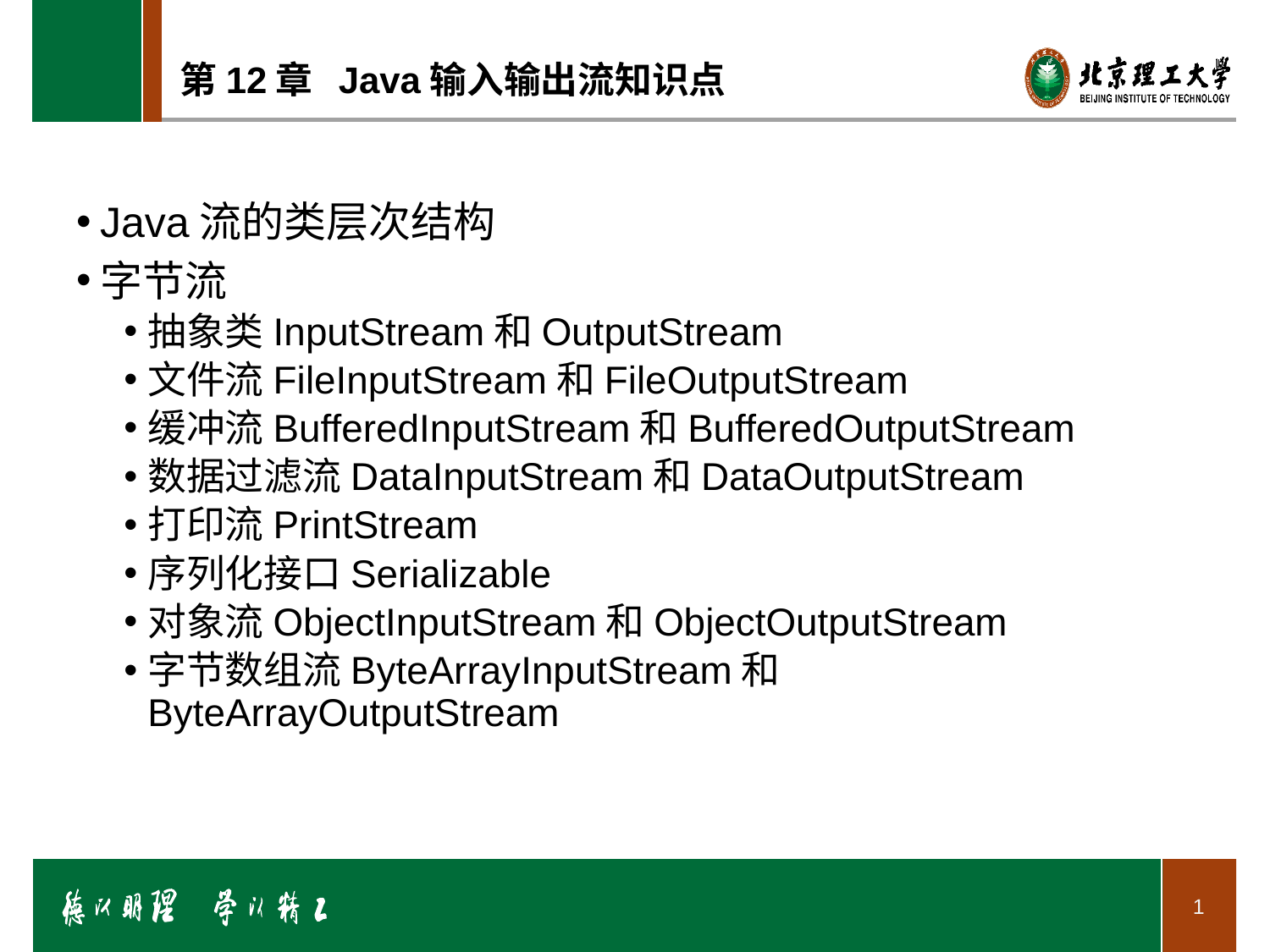

# 第12章  Java输入输出流知识点
Java流的类层次结构
字节流
抽象类InputStream和OutputStream
文件流FileInputStream和FileOutputStream
缓冲流BufferedInputStream和BufferedOutputStream
数据过滤流DataInputStream和DataOutputStream
打印流PrintStream
序列化接口Serializable
对象流ObjectInputStream和ObjectOutputStream
字节数组流ByteArrayInputStream和ByteArrayOutputStream